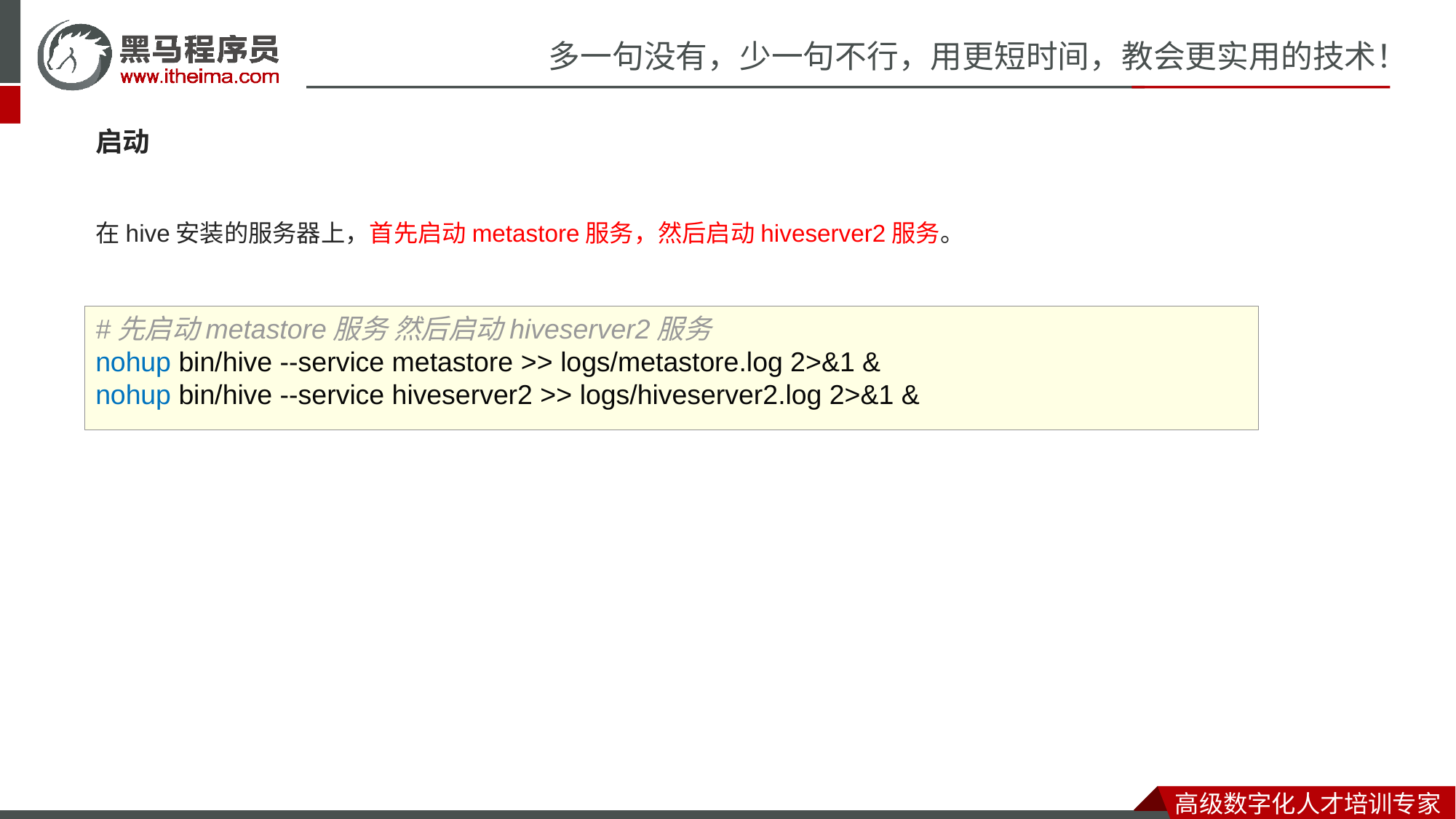

启动
在hive安装的服务器上，首先启动metastore服务，然后启动hiveserver2服务。

#先启动metastore服务 然后启动hiveserver2服务
nohup bin/hive --service metastore >> logs/metastore.log 2>&1 &
nohup bin/hive --service hiveserver2 >> logs/hiveserver2.log 2>&1 &